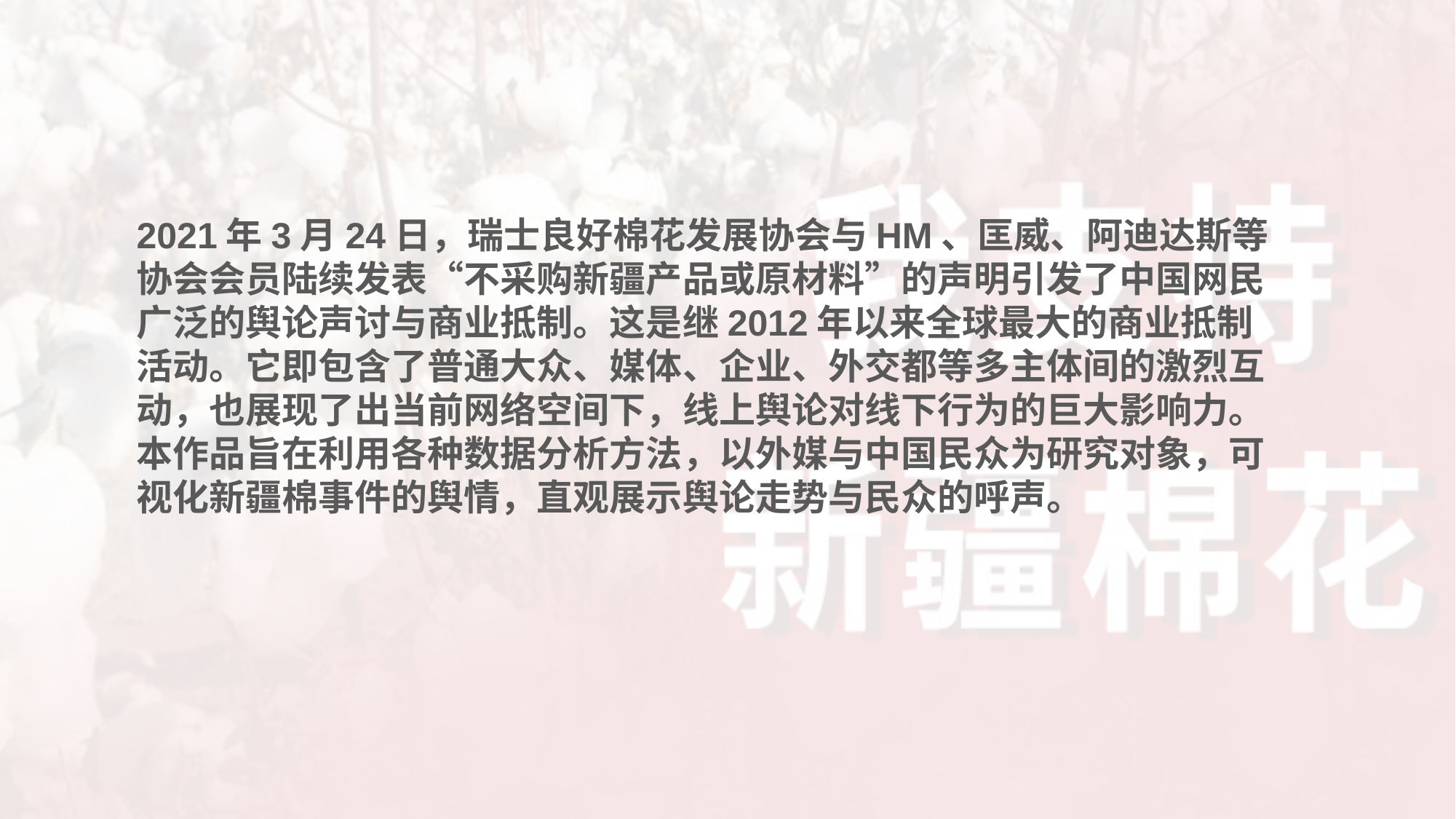

2021年3月24日，瑞士良好棉花发展协会与HM、匡威、阿迪达斯等协会会员陆续发表“不采购新疆产品或原材料”的声明引发了中国网民广泛的舆论声讨与商业抵制。这是继2012年以来全球最大的商业抵制活动。它即包含了普通大众、媒体、企业、外交都等多主体间的激烈互动，也展现了出当前网络空间下，线上舆论对线下行为的巨大影响力。
本作品旨在利用各种数据分析方法，以外媒与中国民众为研究对象，可视化新疆棉事件的舆情，直观展示舆论走势与民众的呼声。